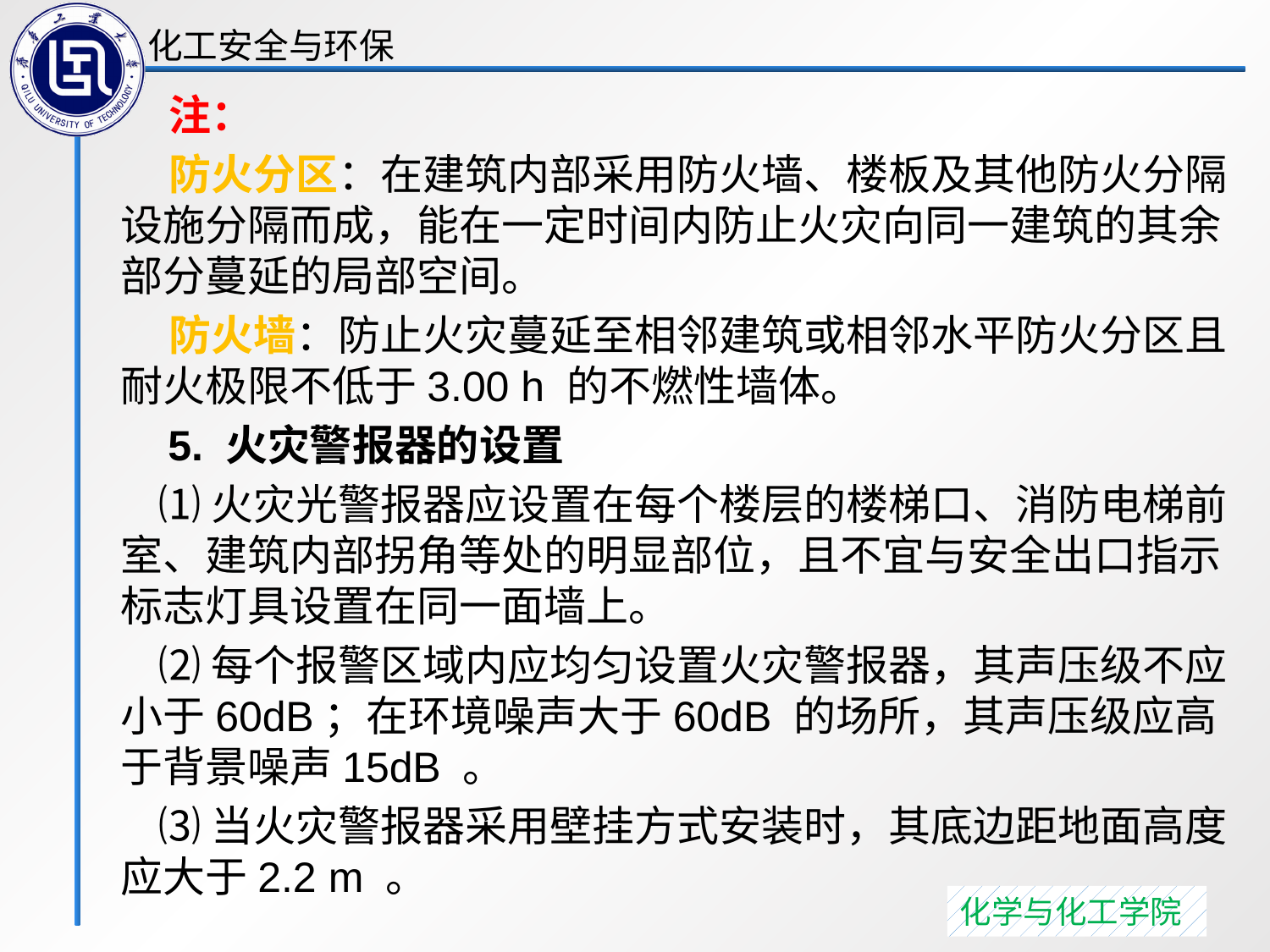

注：
    防火分区：在建筑内部采用防火墙、楼板及其他防火分隔设施分隔而成，能在一定时间内防止火灾向同一建筑的其余部分蔓延的局部空间。
    防火墙：防止火灾蔓延至相邻建筑或相邻水平防火分区且耐火极限不低于3.00 h 的不燃性墙体。
    5. 火灾警报器的设置
    ⑴火灾光警报器应设置在每个楼层的楼梯口、消防电梯前室、建筑内部拐角等处的明显部位，且不宜与安全出口指示标志灯具设置在同一面墙上。
    ⑵每个报警区域内应均匀设置火灾警报器，其声压级不应小于60dB；在环境噪声大于60dB 的场所，其声压级应高于背景噪声15dB 。
    ⑶当火灾警报器采用壁挂方式安装时，其底边距地面高度应大于2.2 m 。